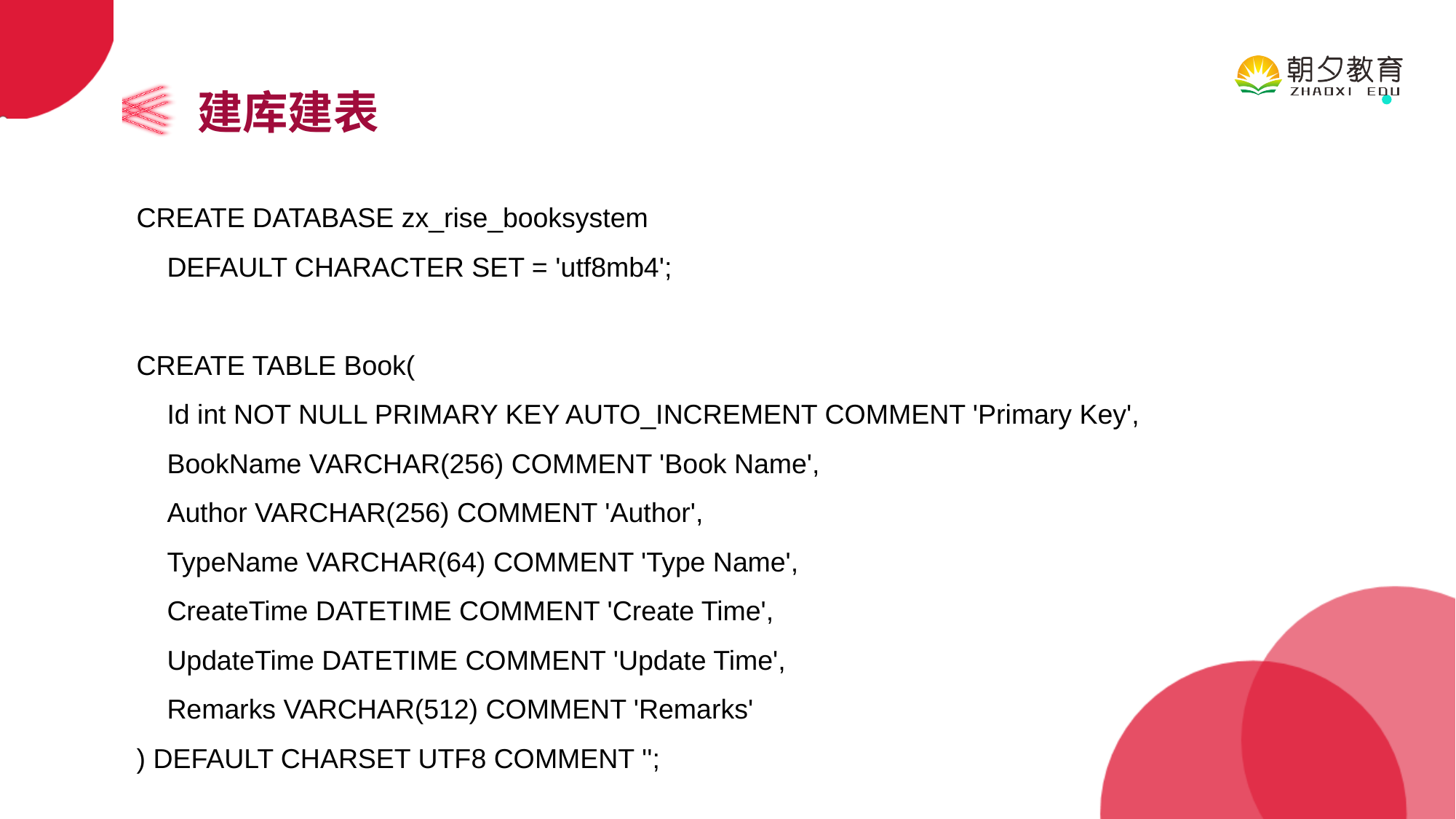

建库建表
CREATE DATABASE zx_rise_booksystem
    DEFAULT CHARACTER SET = 'utf8mb4';

CREATE TABLE Book(
    Id int NOT NULL PRIMARY KEY AUTO_INCREMENT COMMENT 'Primary Key',
    BookName VARCHAR(256) COMMENT 'Book Name',
    Author VARCHAR(256) COMMENT 'Author',
    TypeName VARCHAR(64) COMMENT 'Type Name',
    CreateTime DATETIME COMMENT 'Create Time',
    UpdateTime DATETIME COMMENT 'Update Time',
    Remarks VARCHAR(512) COMMENT 'Remarks'
) DEFAULT CHARSET UTF8 COMMENT '';